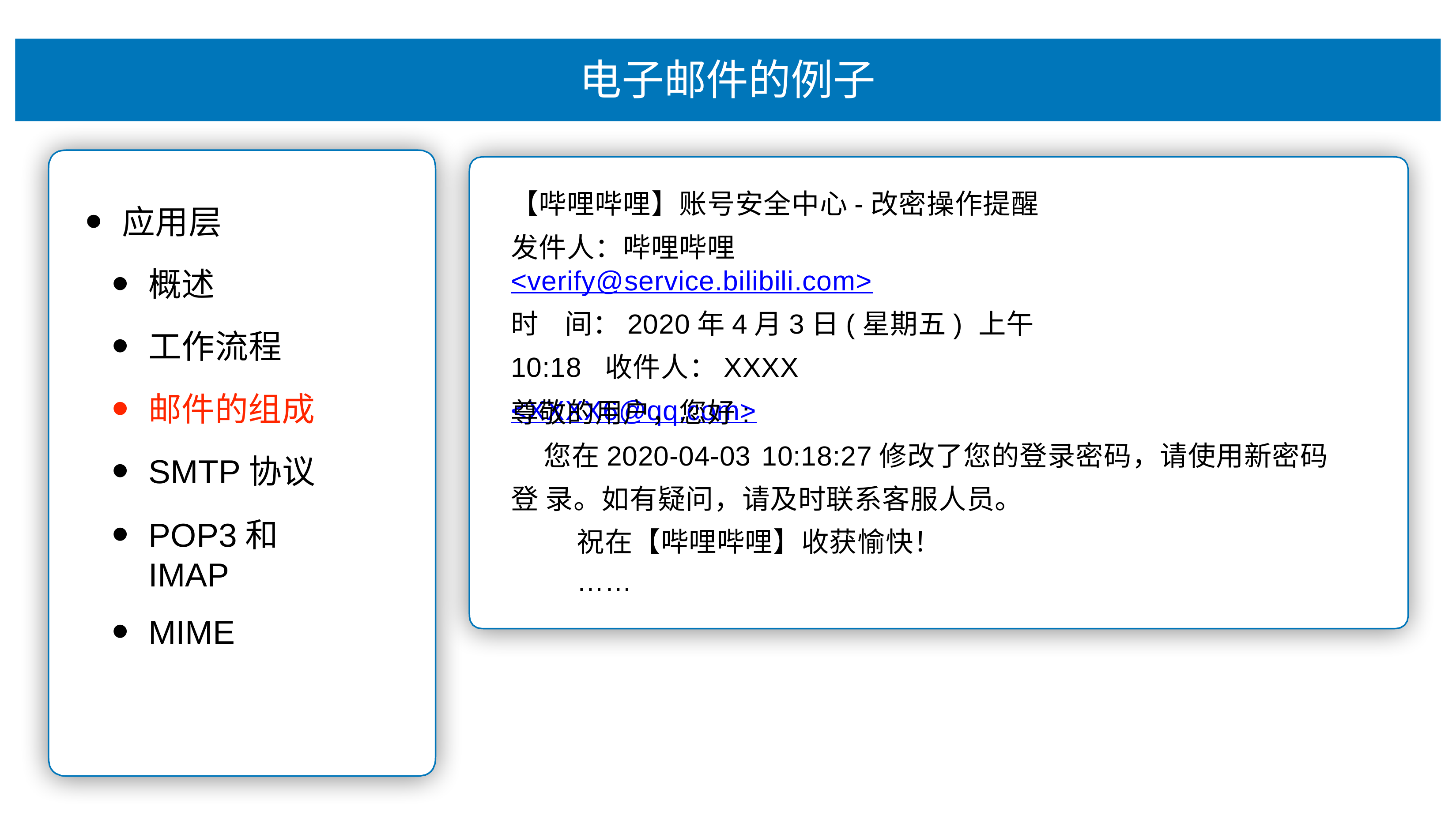

# 电⼦邮件的例⼦

【哔哩哔哩】账号安全中⼼-改密操作提醒
发件⼈：哔哩哔哩 <verify@service.bilibili.com>
时	间：2020年4⽉3⽇(星期五) 上午10:18  收件⼈：XXXX <XXXX6@qq.com>
应⽤层
概述
⼯作流程
邮件的组成
SMTP协议
POP3和IMAP
MIME
尊敬的⽤户，您好:
您在2020-04-03 10:18:27修改了您的登录密码，请使⽤新密码登 录。如有疑问，请及时联系客服⼈员。
祝在【哔哩哔哩】收获愉快！
……